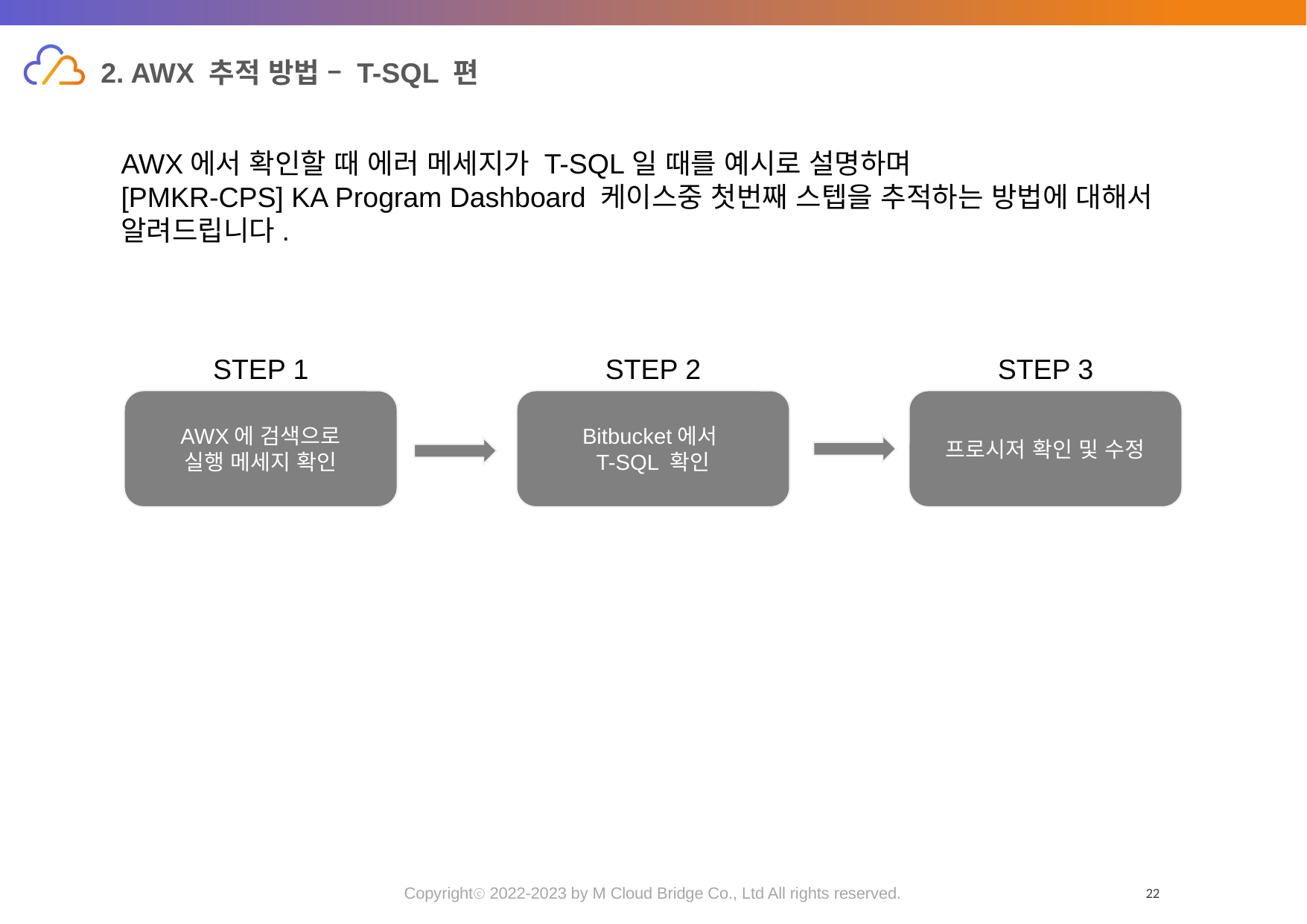

# 2. AWX 추적 방법 – T-SQL 편
AWX에서 확인할 때 에러 메세지가 T-SQL일 때를 예시로 설명하며
[PMKR-CPS] KA Program Dashboard 케이스중 첫번째 스텝을 추적하는 방법에 대해서 알려드립니다.
STEP 3
STEP 1
STEP 2
AWX에 검색으로
실행 메세지 확인
Bitbucket에서
T-SQL 확인
프로시저 확인 및 수정